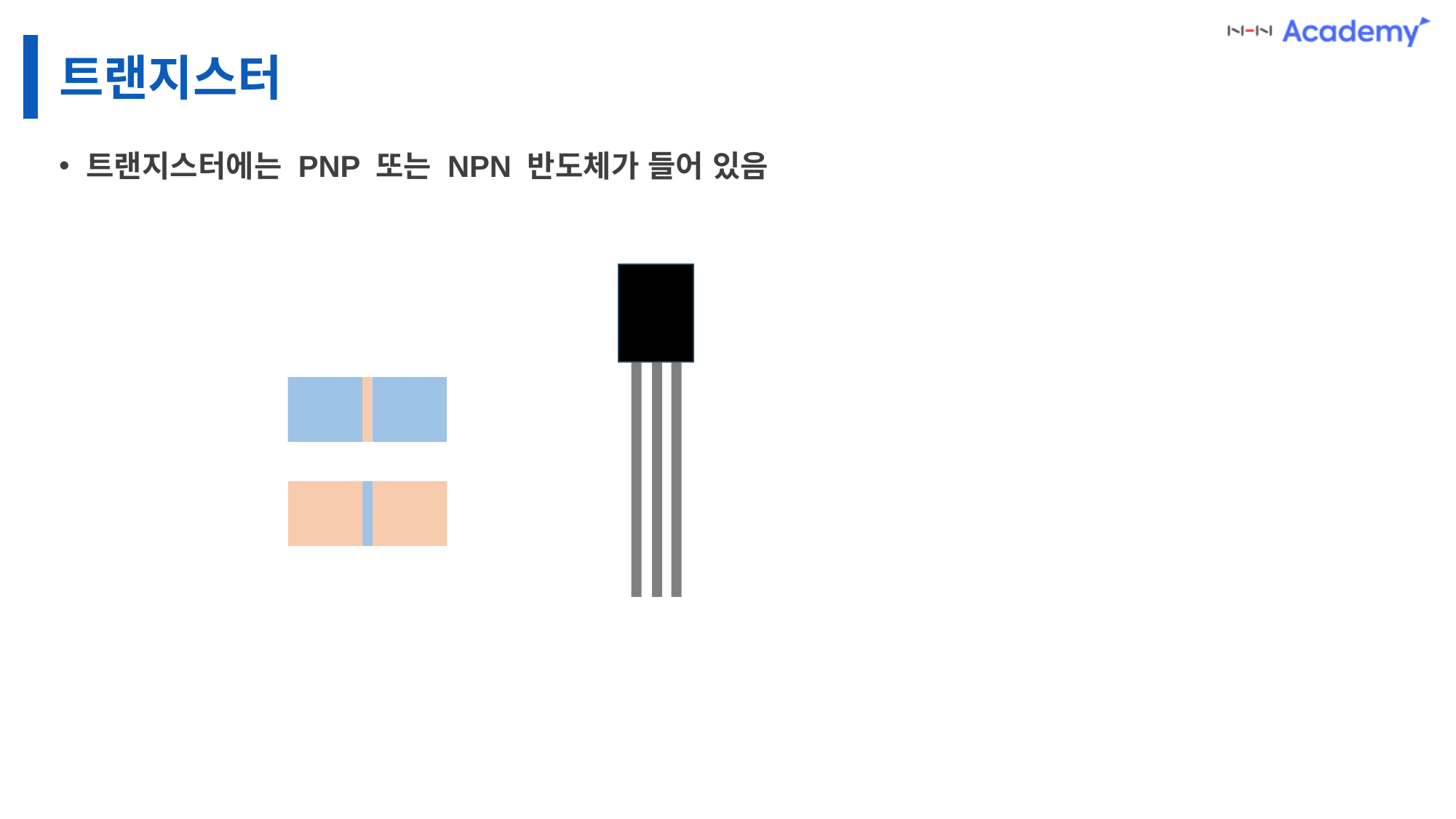

# 트랜지스터
트랜지스터에는 PNP 또는 NPN 반도체가 들어 있음